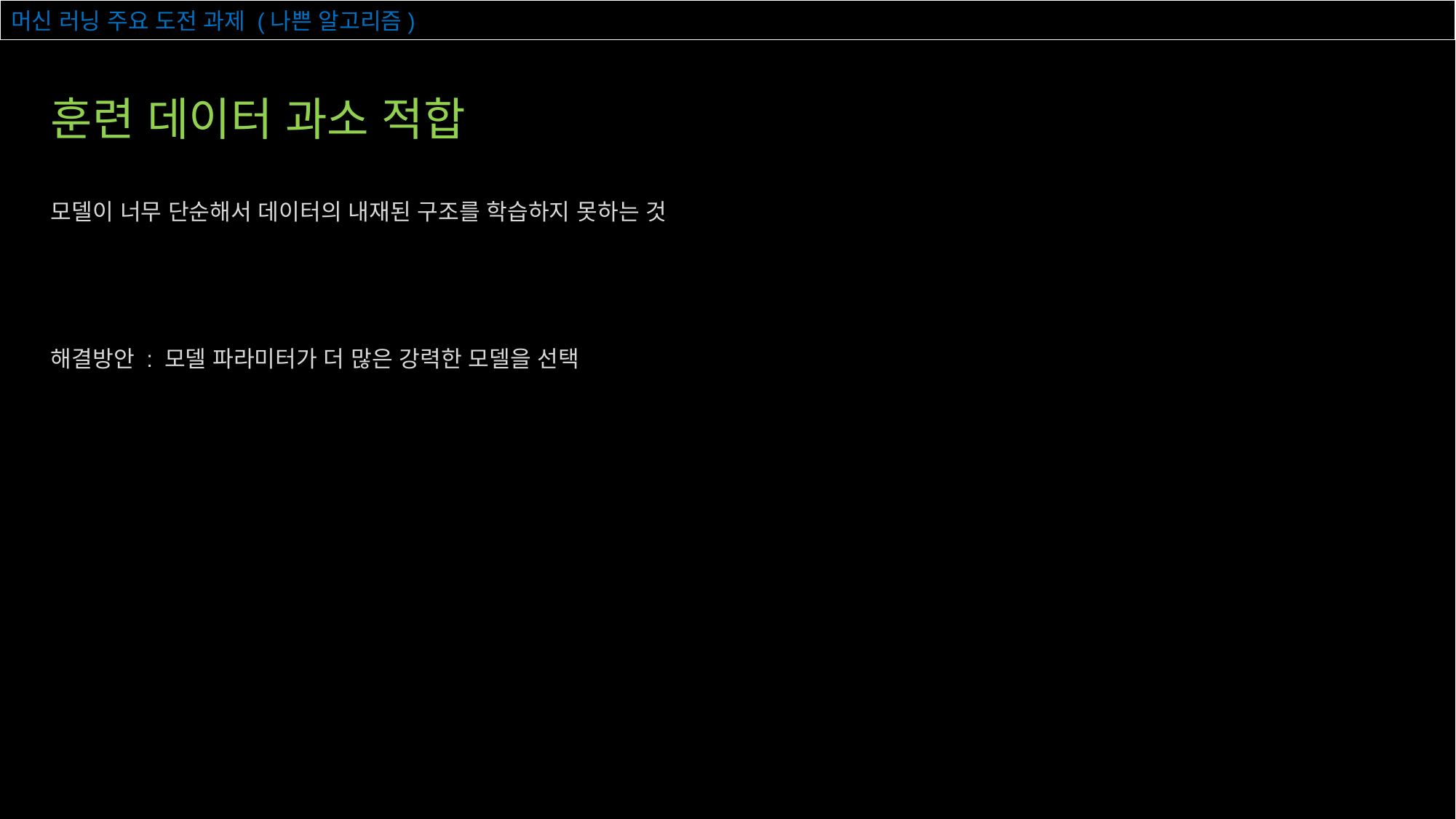

# 머신 러닝 주요 도전 과제 (나쁜 알고리즘)
훈련 데이터 과소 적합
모델이 너무 단순해서 데이터의 내재된 구조를 학습하지 못하는 것

해결방안 : 모델 파라미터가 더 많은 강력한 모델을 선택